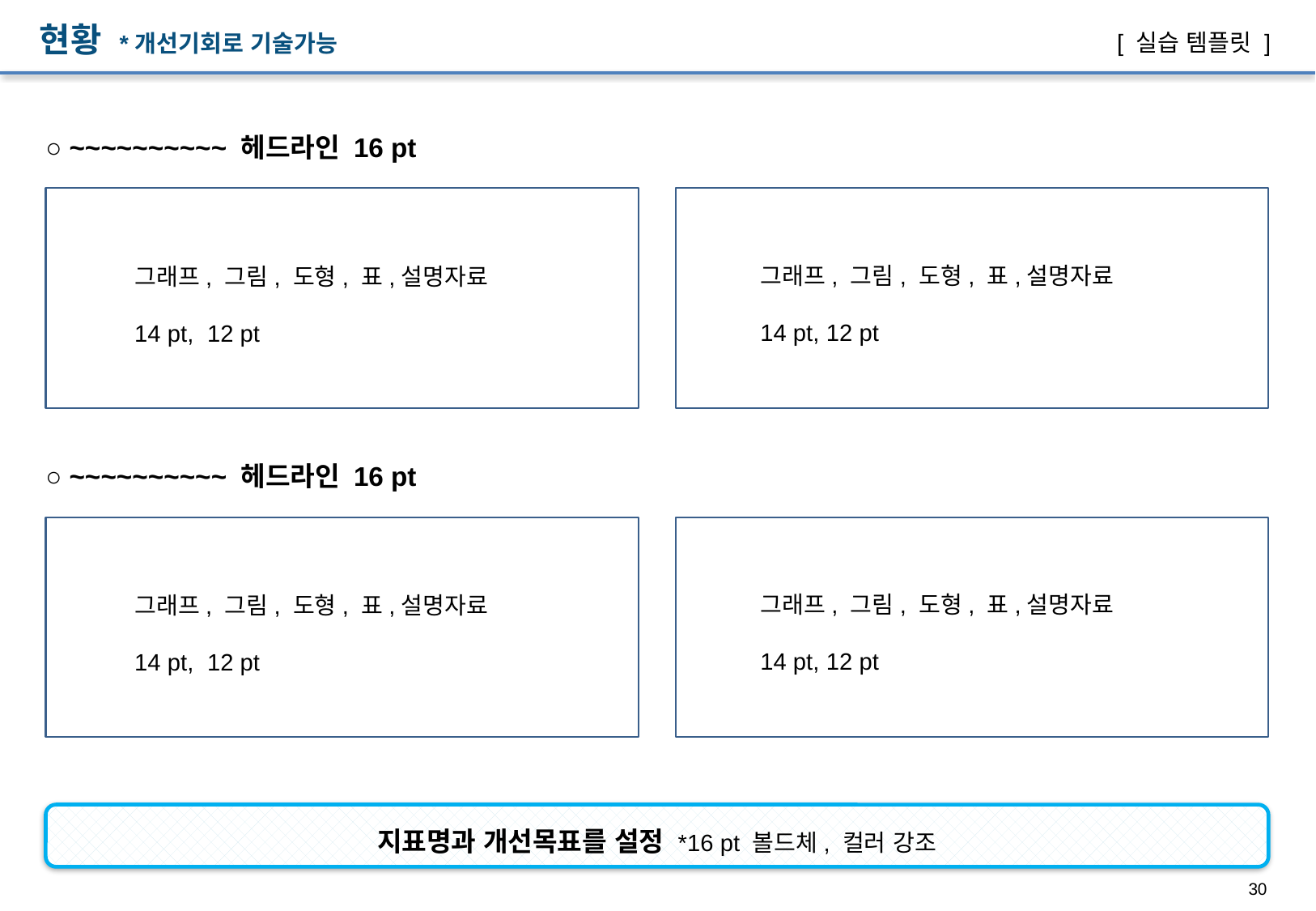

현황 *개선기회로 기술가능
[ 실습 템플릿 ]
○ ~~~~~~~~~~ 헤드라인 16 pt

그래프, 그림, 도형, 표,설명자료

14 pt, 12 pt
그래프, 그림, 도형, 표,설명자료

14 pt,  12 pt
○ ~~~~~~~~~~ 헤드라인 16 pt

그래프, 그림, 도형, 표,설명자료

14 pt, 12 pt
그래프, 그림, 도형, 표,설명자료

14 pt,  12 pt
지표명과 개선목표를 설정 *16 pt 볼드체, 컬러 강조
30